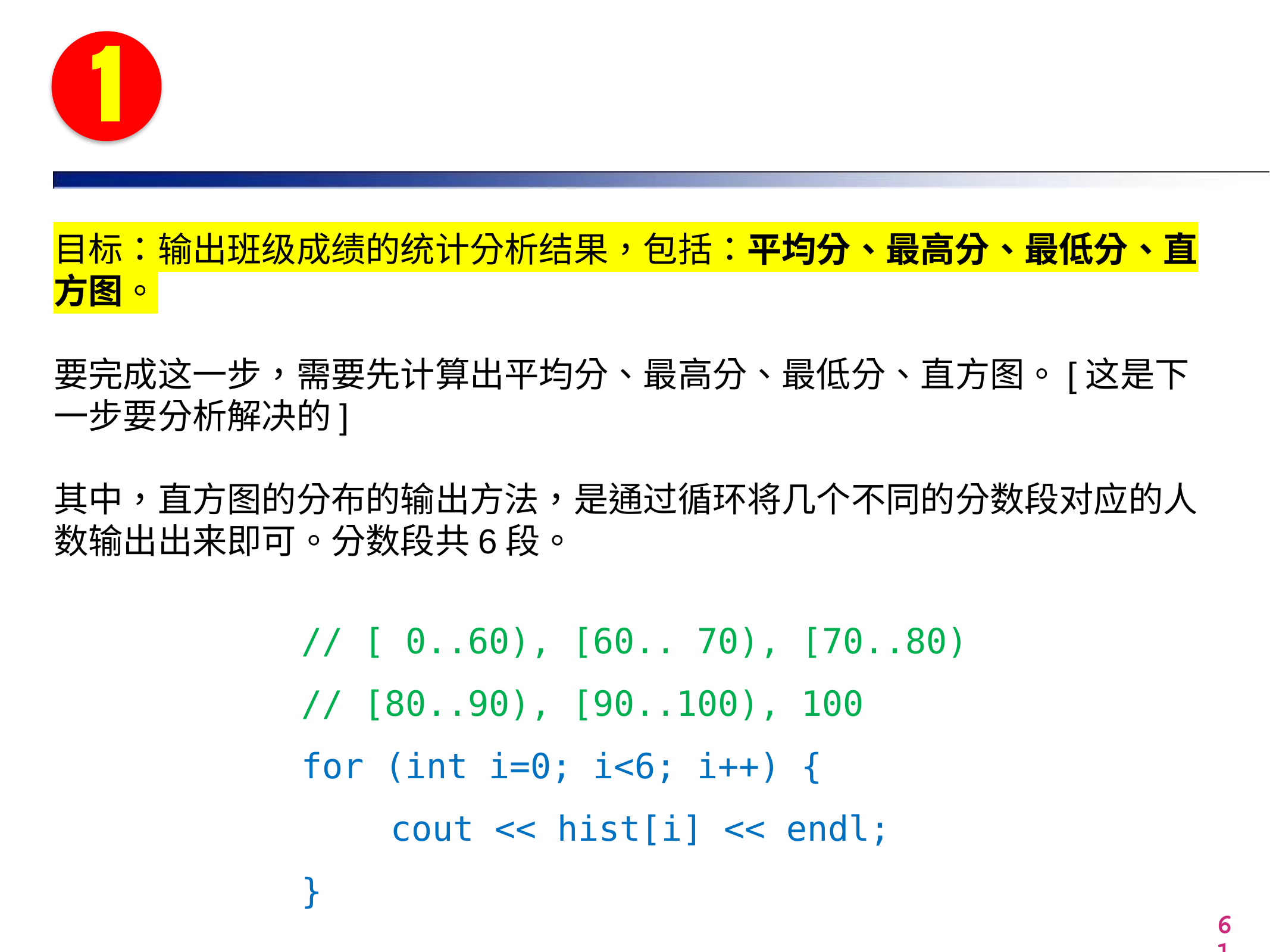

1
目标：输出班级成绩的统计分析结果，包括：平均分、最高分、最低分、直方图。

要完成这一步，需要先计算出平均分、最高分、最低分、直方图。[这是下一步要分析解决的]

其中，直方图的分布的输出方法，是通过循环将几个不同的分数段对应的人数输出出来即可。分数段共6段。
// [ 0..60), [60.. 70), [70..80)
// [80..90), [90..100), 100
for (int i=0; i<6; i++) {
	cout << hist[i] << endl;
}
61